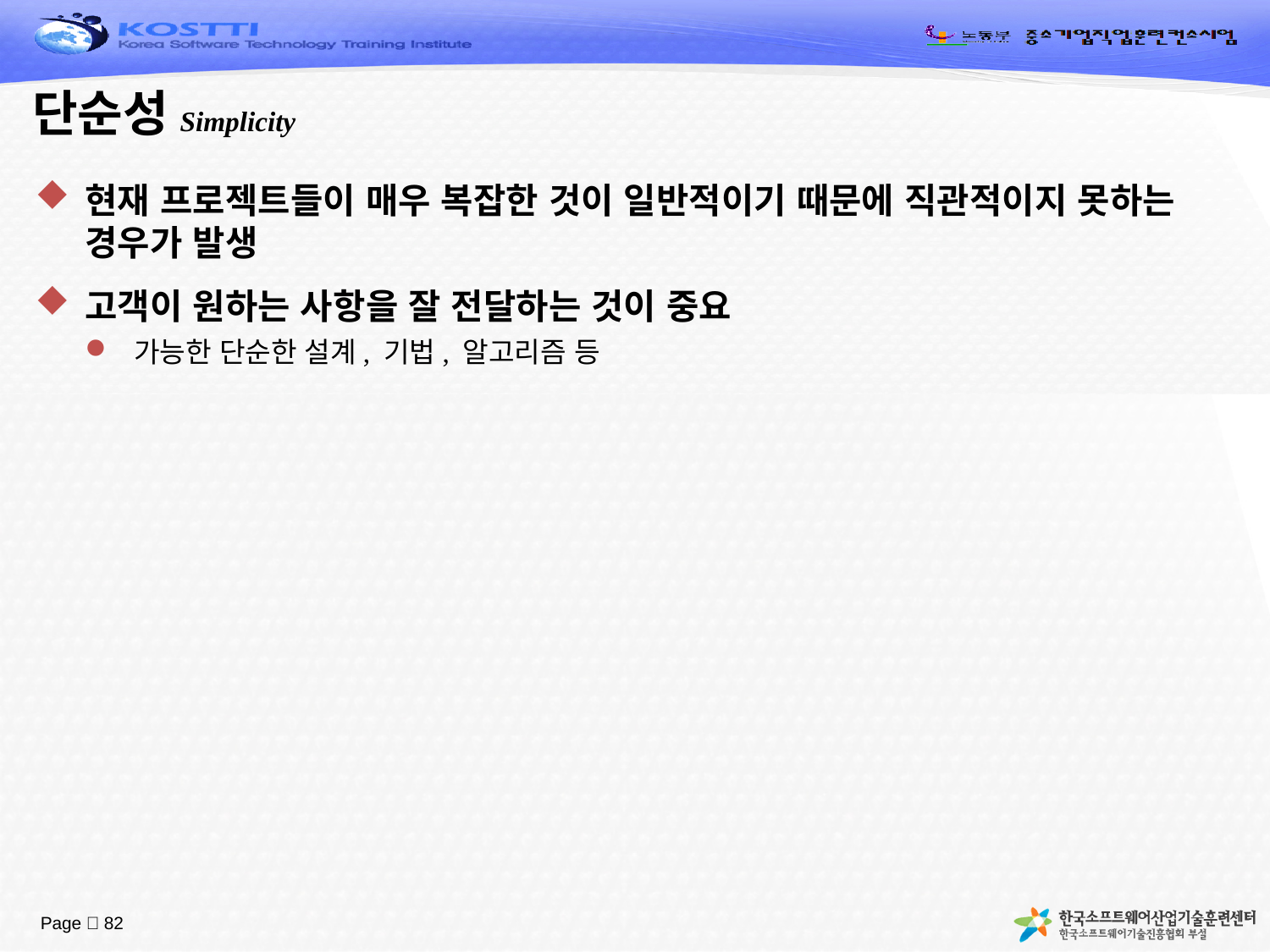

# 단순성Simplicity
현재 프로젝트들이 매우 복잡한 것이 일반적이기 때문에 직관적이지 못하는 경우가 발생
고객이 원하는 사항을 잘 전달하는 것이 중요
가능한 단순한 설계, 기법, 알고리즘 등